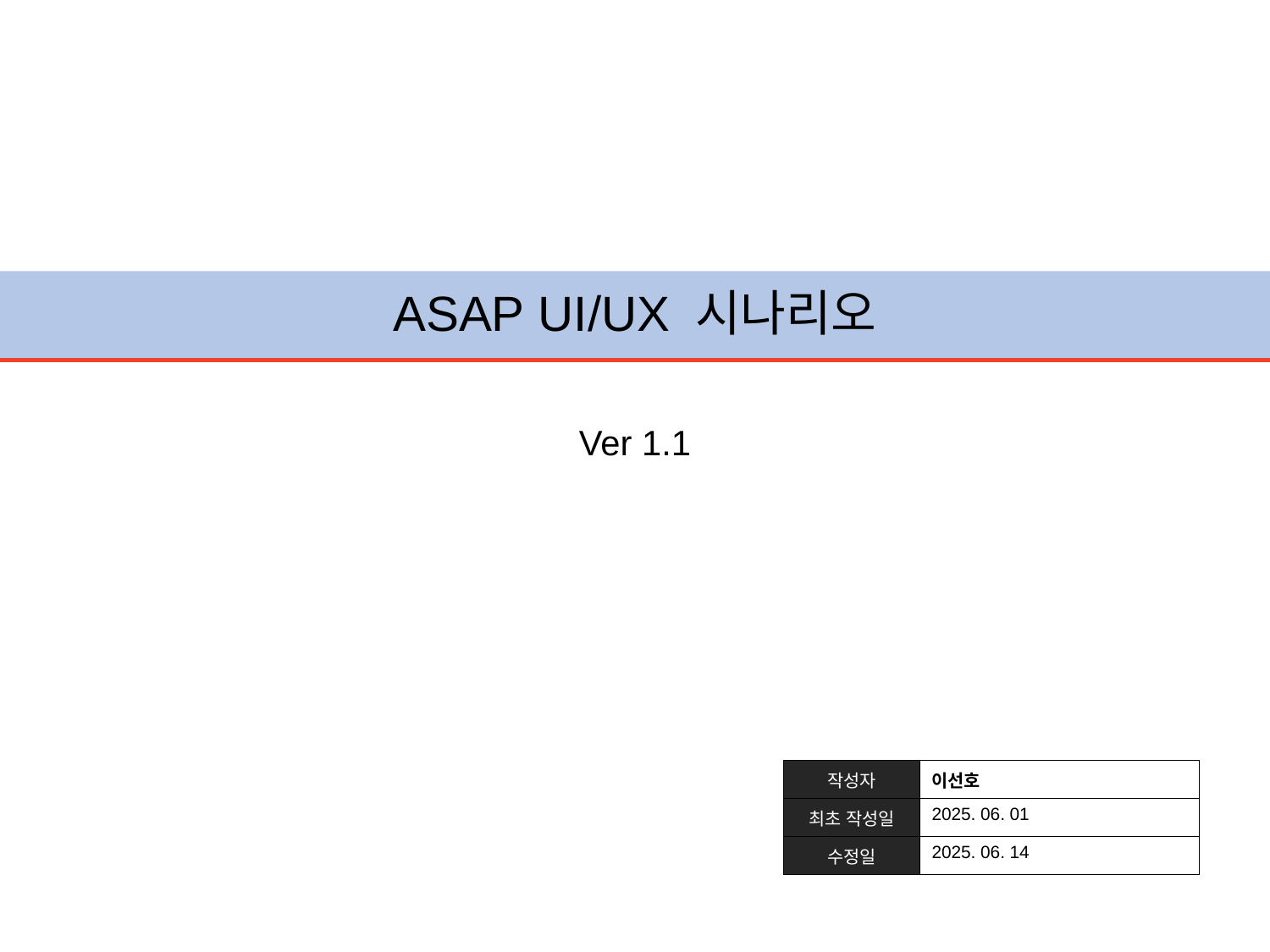

# ASAP UI/UX 시나리오
Ver 1.1
| 작성자 | 이선호 |
| --- | --- |
| 최초 작성일 | 2025. 06. 01 |
| 수정일 | 2025. 06. 14 |